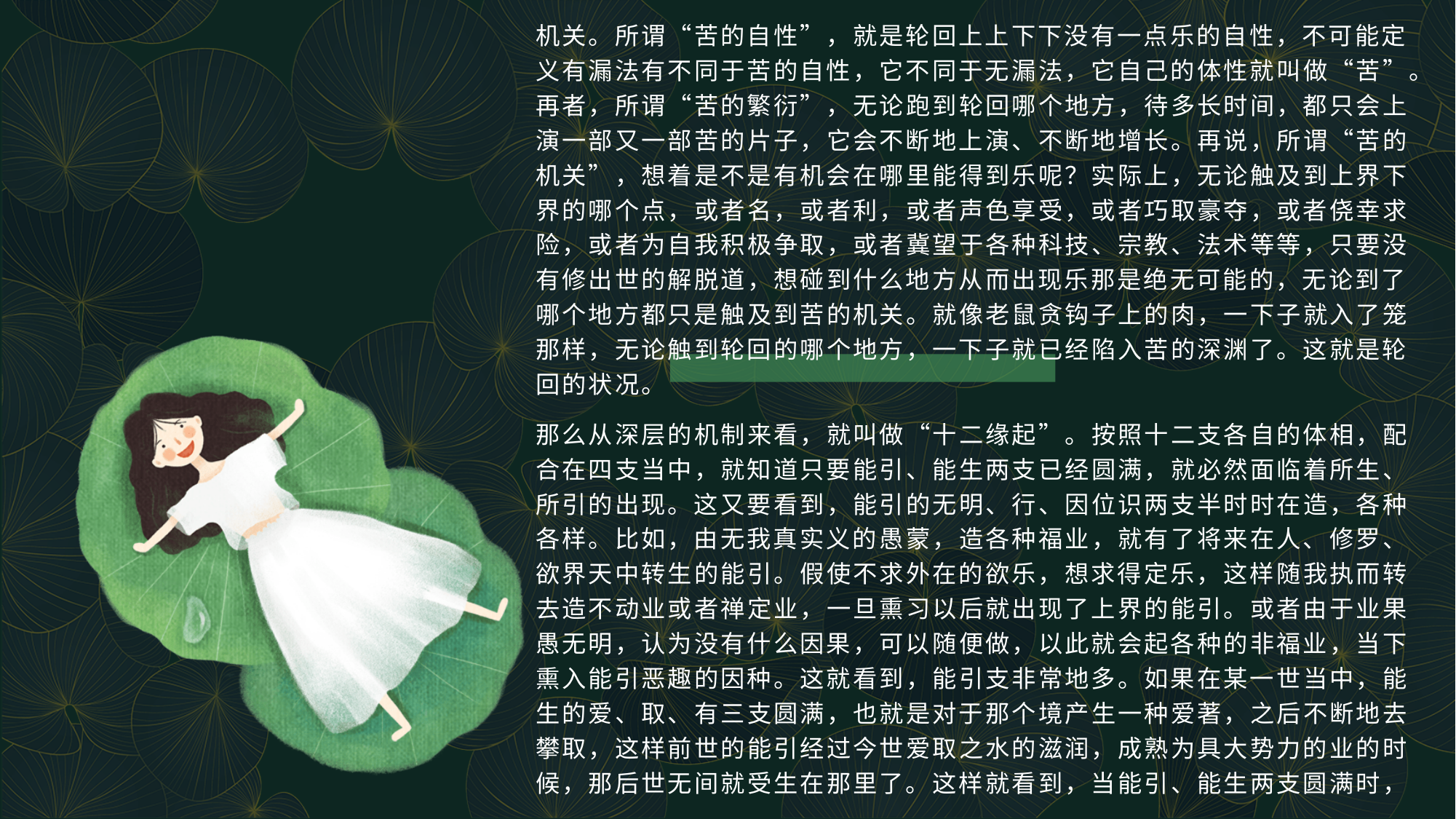

机关。所谓“苦的自性”，就是轮回上上下下没有一点乐的自性，不可能定义有漏法有不同于苦的自性，它不同于无漏法，它自己的体性就叫做“苦”。再者，所谓“苦的繁衍”，无论跑到轮回哪个地方，待多长时间，都只会上演一部又一部苦的片子，它会不断地上演、不断地增长。再说，所谓“苦的机关”，想着是不是有机会在哪里能得到乐呢？实际上，无论触及到上界下界的哪个点，或者名，或者利，或者声色享受，或者巧取豪夺，或者侥幸求险，或者为自我积极争取，或者冀望于各种科技、宗教、法术等等，只要没有修出世的解脱道，想碰到什么地方从而出现乐那是绝无可能的，无论到了哪个地方都只是触及到苦的机关。就像老鼠贪钩子上的肉，一下子就入了笼那样，无论触到轮回的哪个地方，一下子就已经陷入苦的深渊了。这就是轮回的状况。
那么从深层的机制来看，就叫做“十二缘起”。按照十二支各自的体相，配合在四支当中，就知道只要能引、能生两支已经圆满，就必然面临着所生、所引的出现。这又要看到，能引的无明、行、因位识两支半时时在造，各种各样。比如，由无我真实义的愚蒙，造各种福业，就有了将来在人、修罗、欲界天中转生的能引。假使不求外在的欲乐，想求得定乐，这样随我执而转去造不动业或者禅定业，一旦熏习以后就出现了上界的能引。或者由于业果愚无明，认为没有什么因果，可以随便做，以此就会起各种的非福业，当下熏入能引恶趣的因种。这就看到，能引支非常地多。如果在某一世当中，能生的爱、取、有三支圆满，也就是对于那个境产生一种爱著，之后不断地去攀取，这样前世的能引经过今世爱取之水的滋润，成熟为具大势力的业的时候，那后世无间就受生在那里了。这样就看到，当能引、能生两支圆满时，